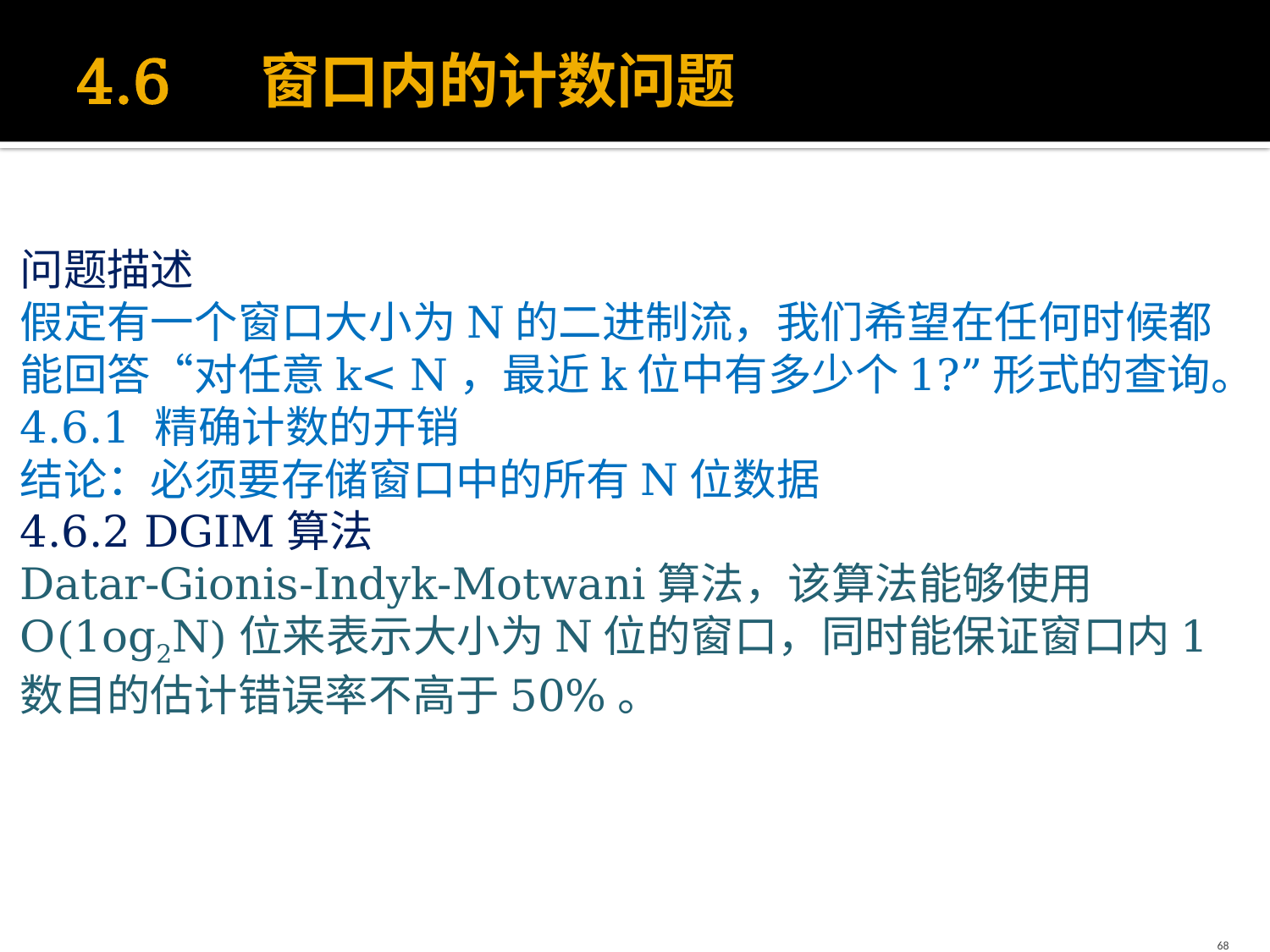

# 4.6    窗口内的计数问题
问题描述
假定有一个窗口大小为N的二进制流，我们希望在任何时候都能回答“对任意k< N，最近k位中有多少个1?”形式的查询。
4.6.1 精确计数的开销
结论：必须要存储窗口中的所有N位数据
4.6.2 DGIM算法
Datar-Gionis-Indyk-Motwani算法，该算法能够使用O(1og2N)位来表示大小为N位的窗口，同时能保证窗口内1数目的估计错误率不高于50%。

68